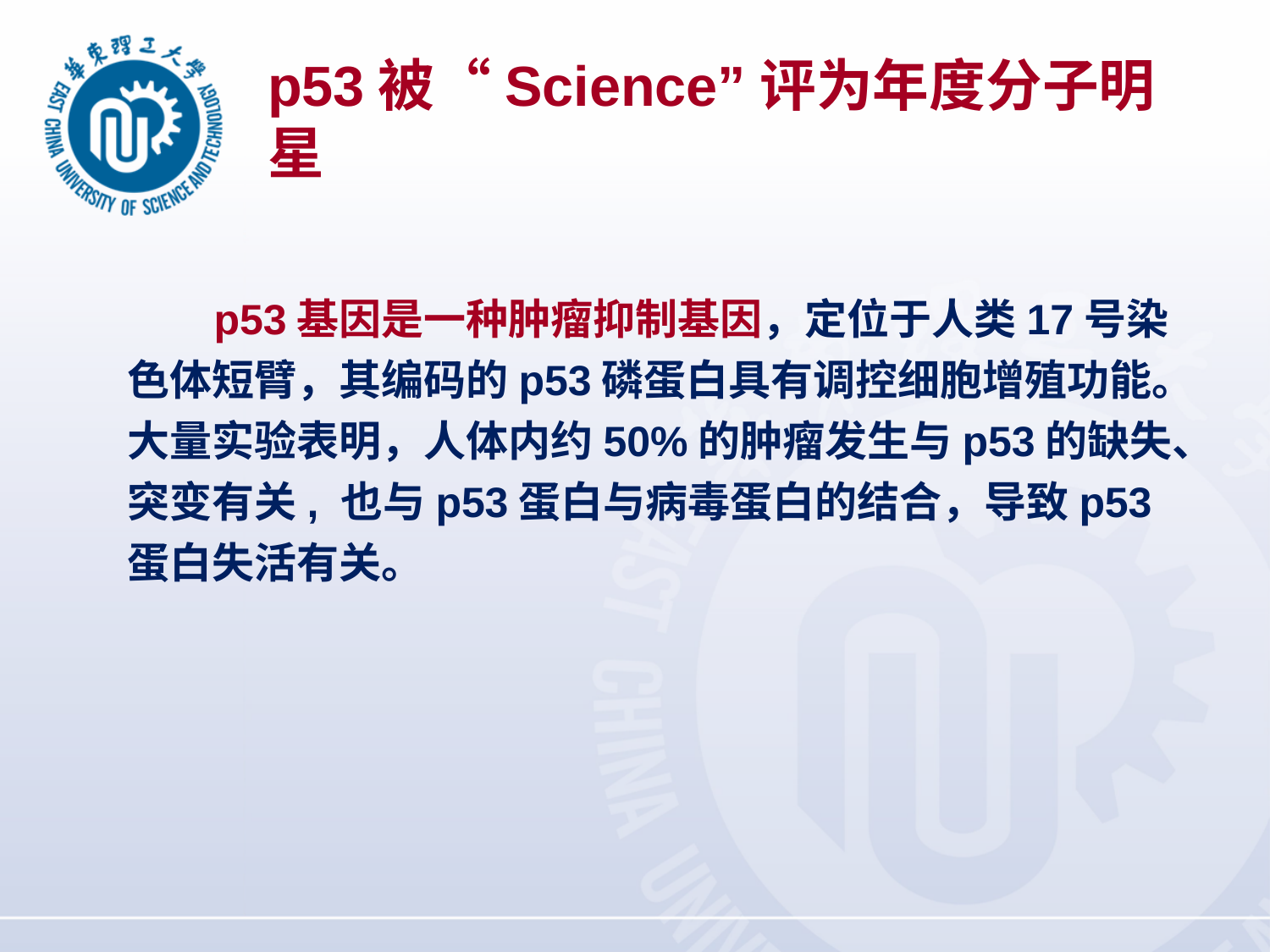

# p53被“Science”评为年度分子明星
p53基因是一种肿瘤抑制基因，定位于人类17号染色体短臂，其编码的p53磷蛋白具有调控细胞增殖功能。大量实验表明，人体内约50%的肿瘤发生与p53的缺失、突变有关, 也与p53蛋白与病毒蛋白的结合，导致p53蛋白失活有关。